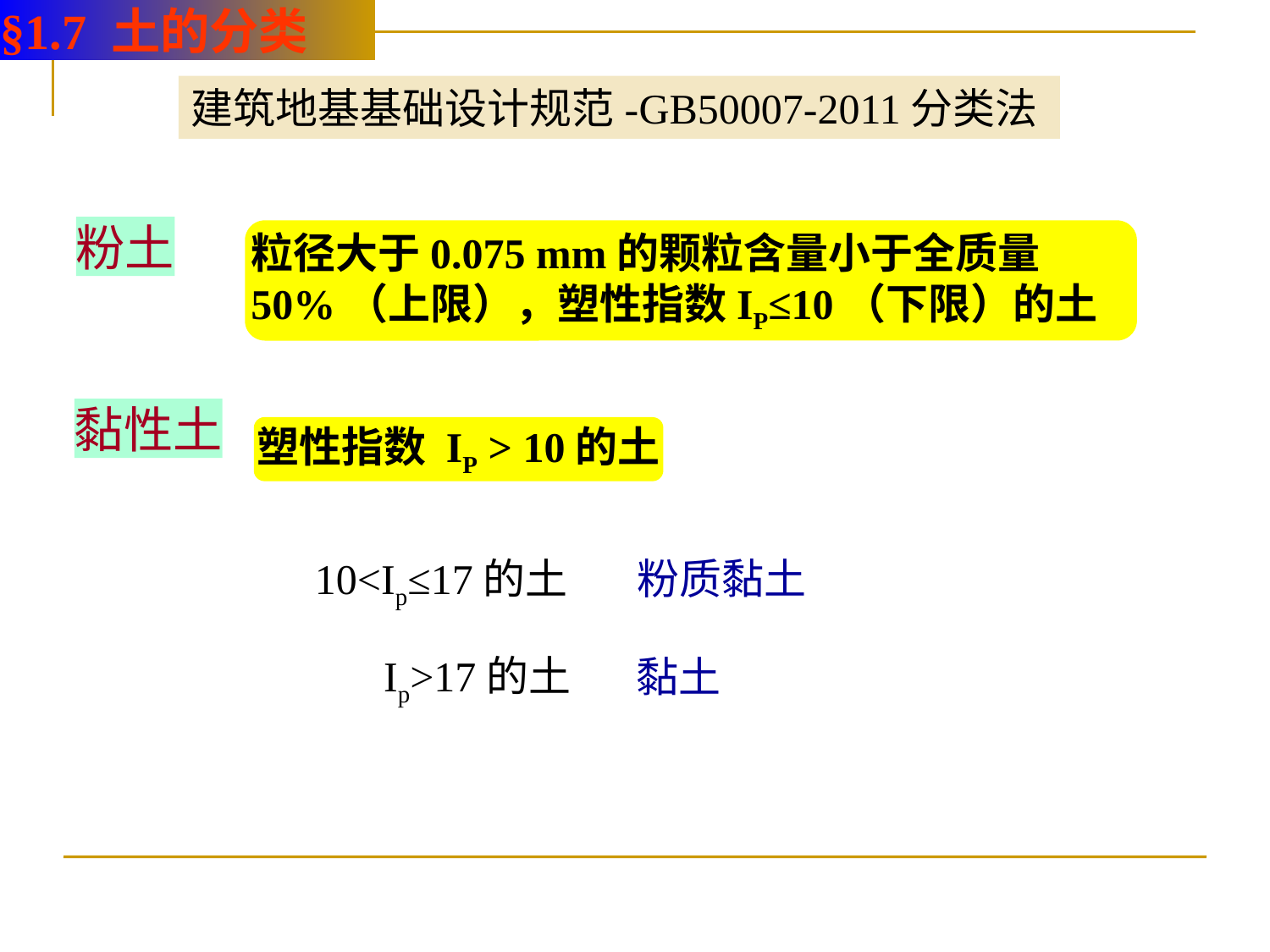

§1.7 土的分类
建筑地基基础设计规范-GB50007-2011分类法
粉土
粒径大于0.075 mm的颗粒含量小于全质量50%（上限），塑性指数IP≤10（下限）的土
黏性土
塑性指数 IP  > 10的土
10<Ip≤17的土
粉质黏土
Ip>17的土
黏土
52